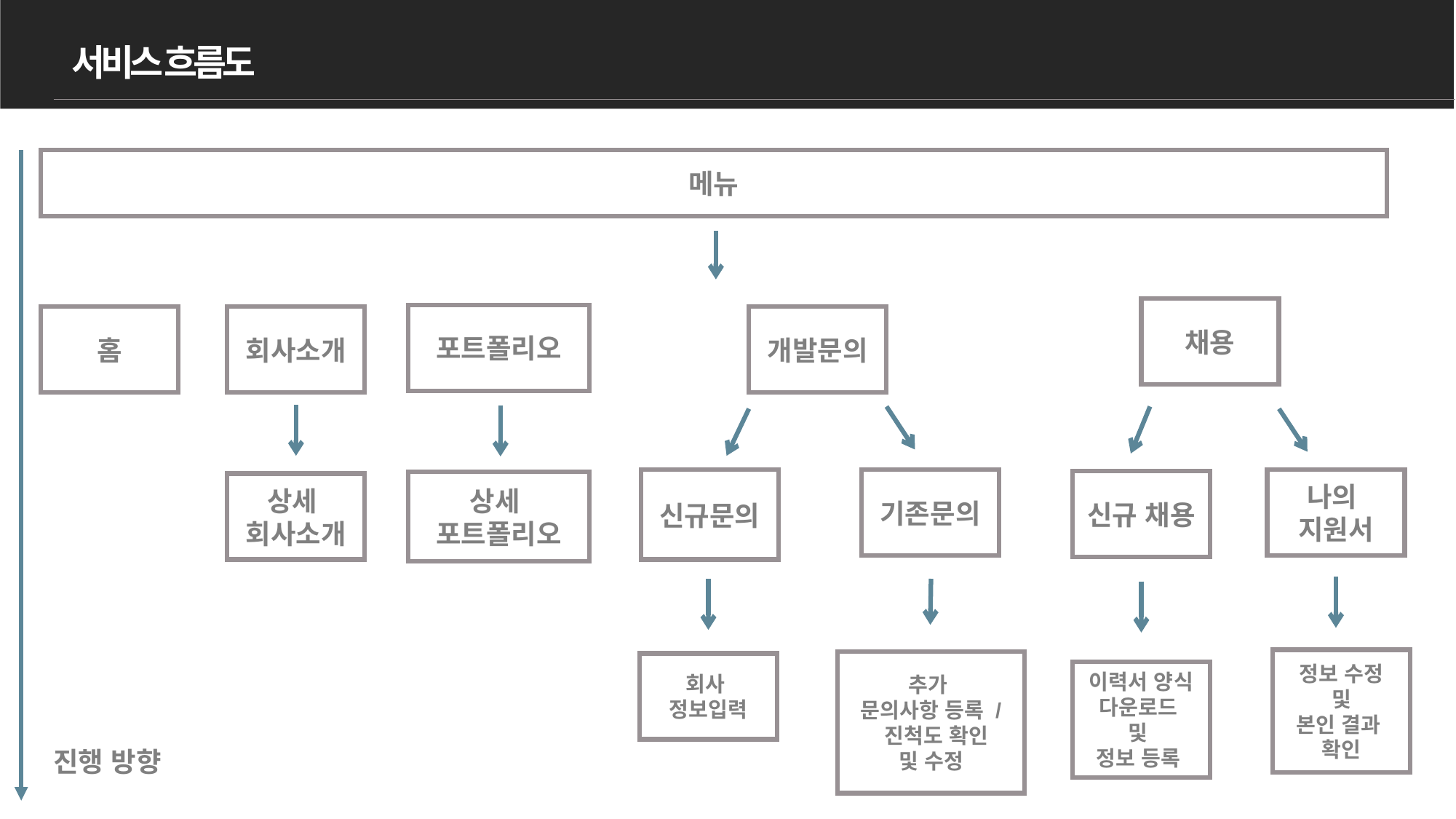

서비스 흐름도
메뉴
채용
포트폴리오
개발문의
회사소개
홈
기존문의
나의
지원서
신규문의
신규 채용
상세
포트폴리오
상세
회사소개
정보 수정
및
본인 결과
확인
추가
문의사항 등록 /
 진척도 확인
및 수정
회사
정보입력
이력서 양식 다운로드
및
정보 등록
진행 방향